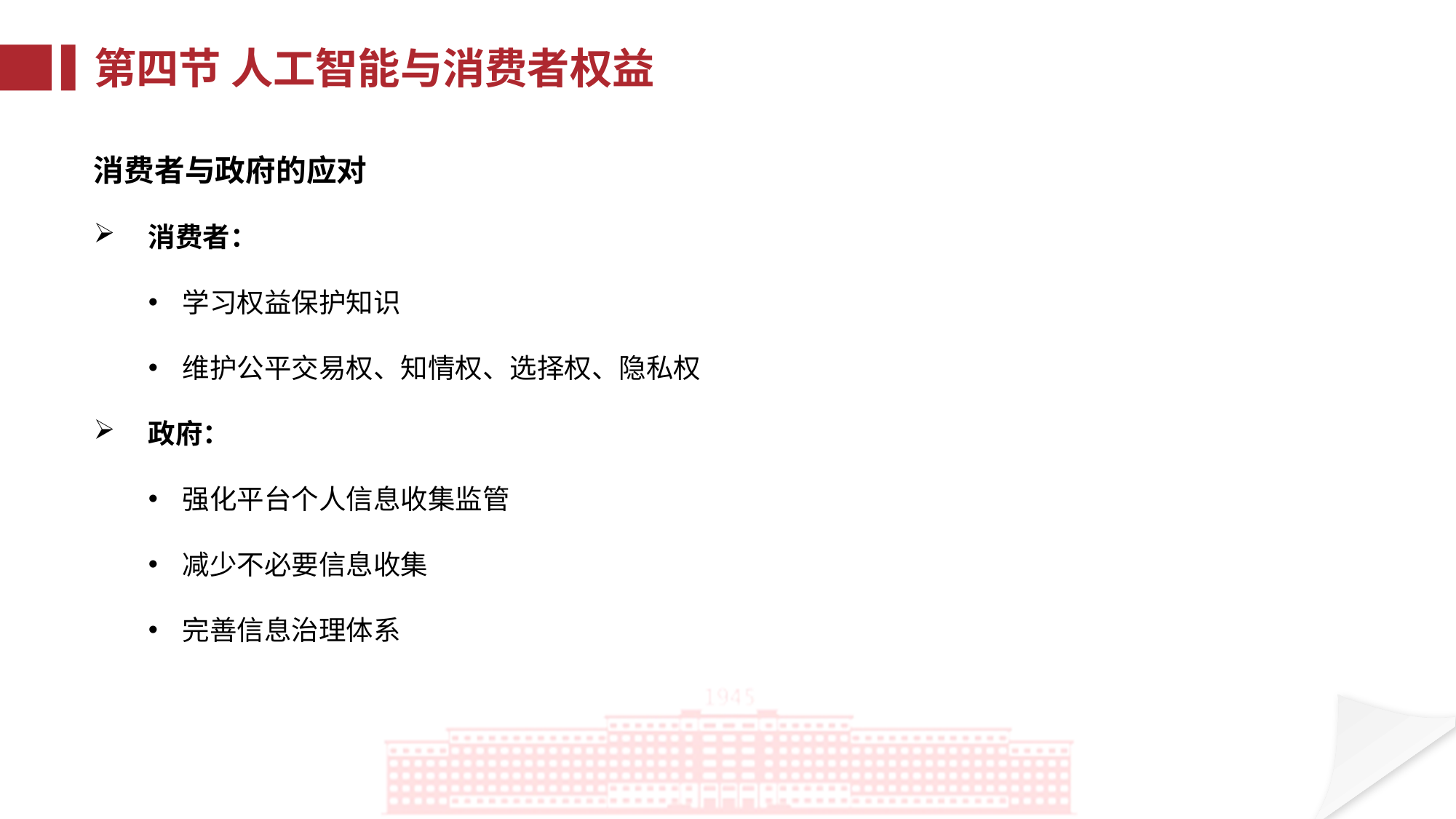

第四节 人工智能与消费者权益
消费者与政府的应对
消费者：
学习权益保护知识
维护公平交易权、知情权、选择权、隐私权
政府：
强化平台个人信息收集监管
减少不必要信息收集
完善信息治理体系